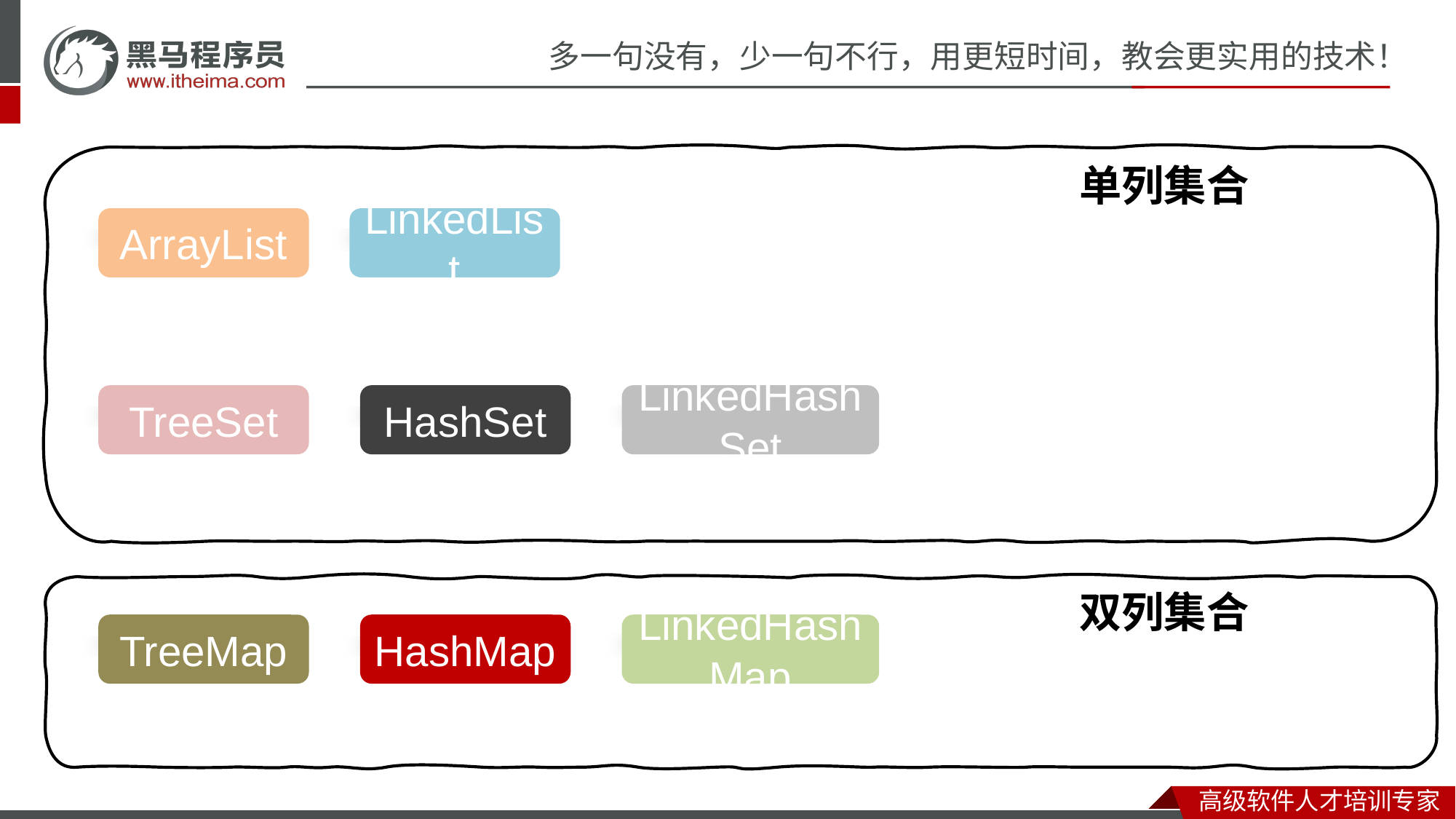

单列集合
ArrayList
LinkedList
TreeSet
HashSet
LinkedHashSet

双列集合
TreeMap
HashMap
LinkedHashMap